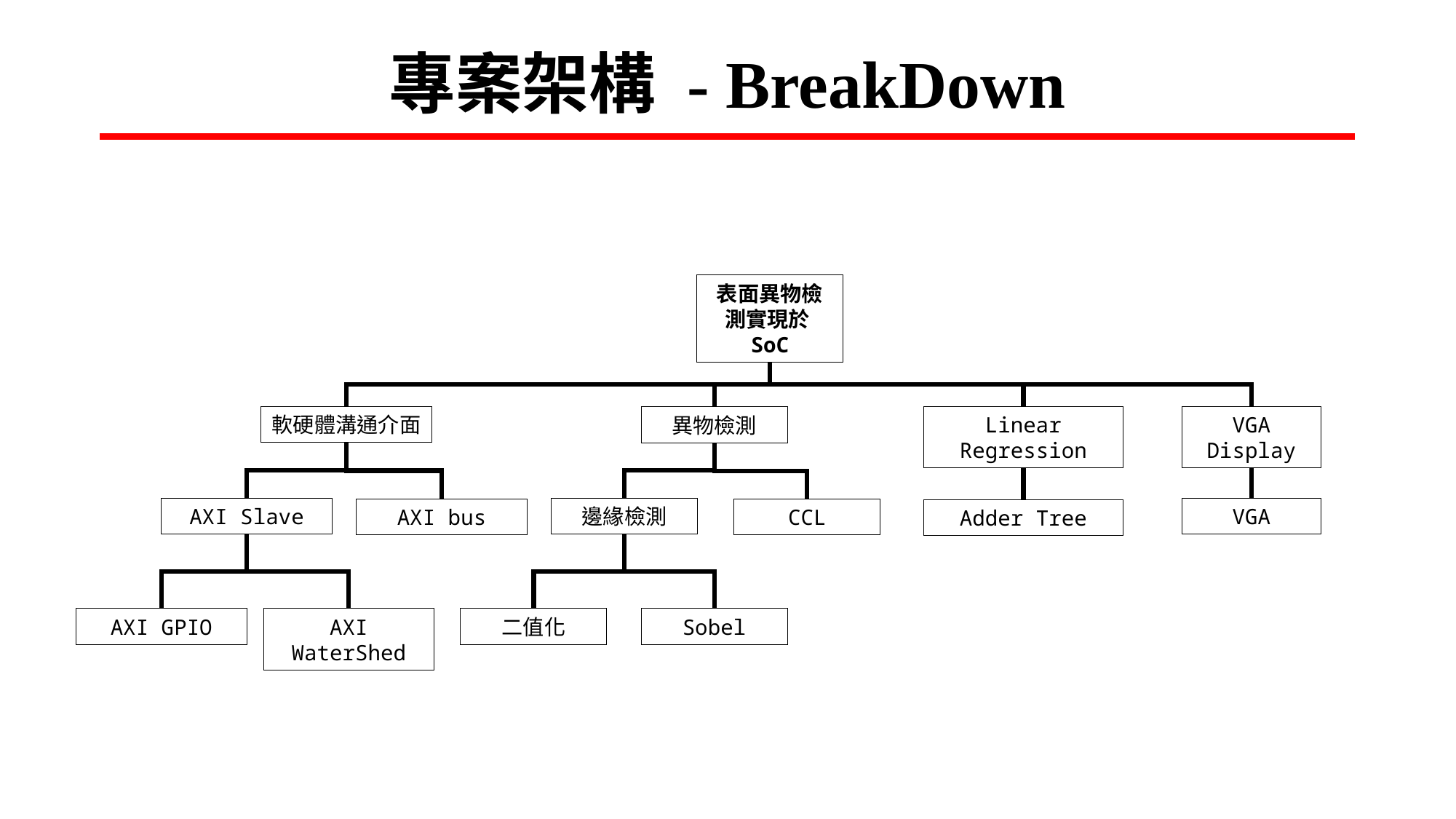

# 專案架構 - BreakDown
表面異物檢測實現於SoC
軟硬體溝通介面
Linear Regression
VGA Display
異物檢測
VGA
AXI Slave
邊緣檢測
AXI bus
CCL
Adder Tree
AXI GPIO
AXI WaterShed
二值化
Sobel